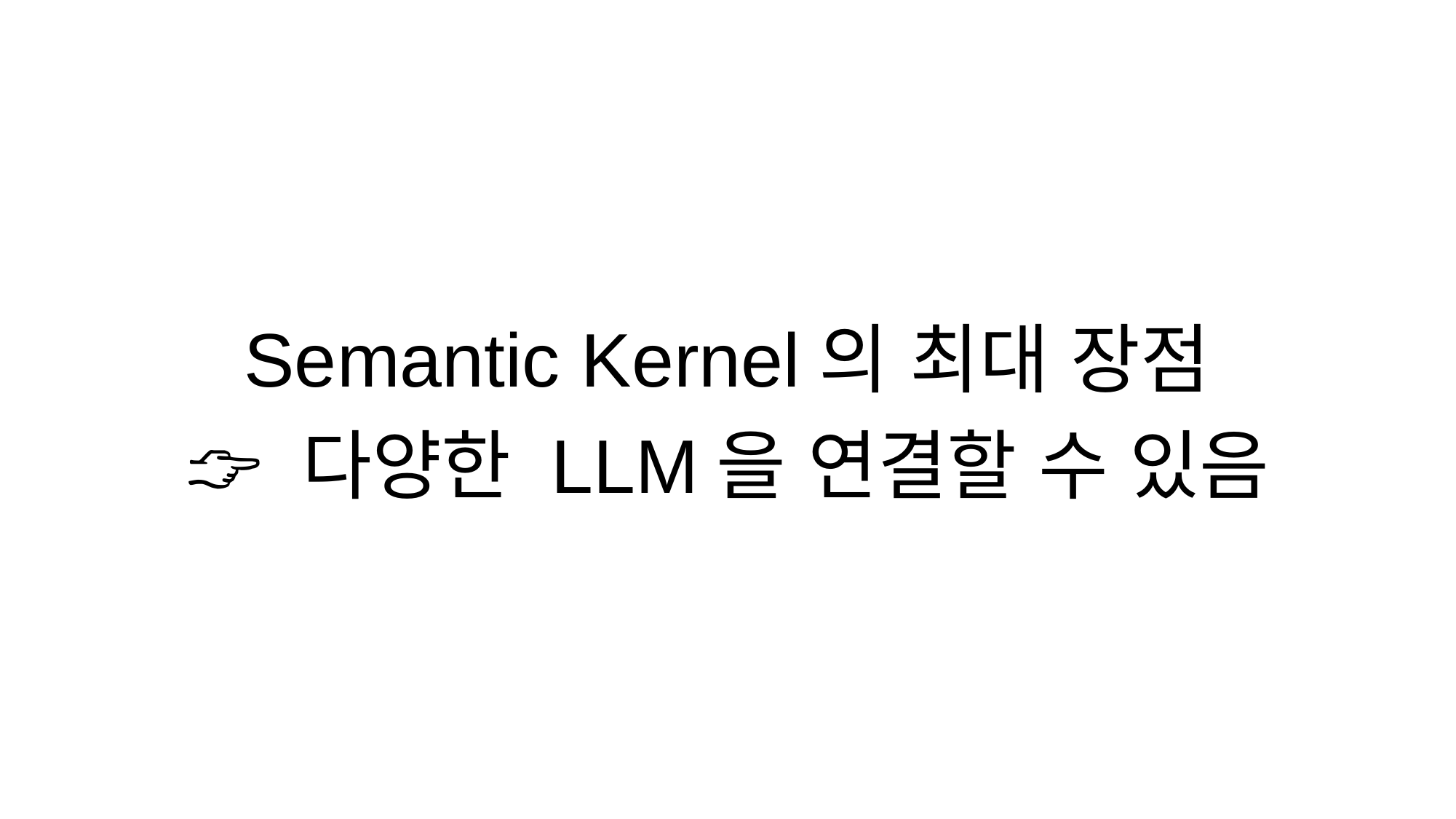

Semantic Kernel의 최대 장점
👉 다양한 LLM을 연결할 수 있음